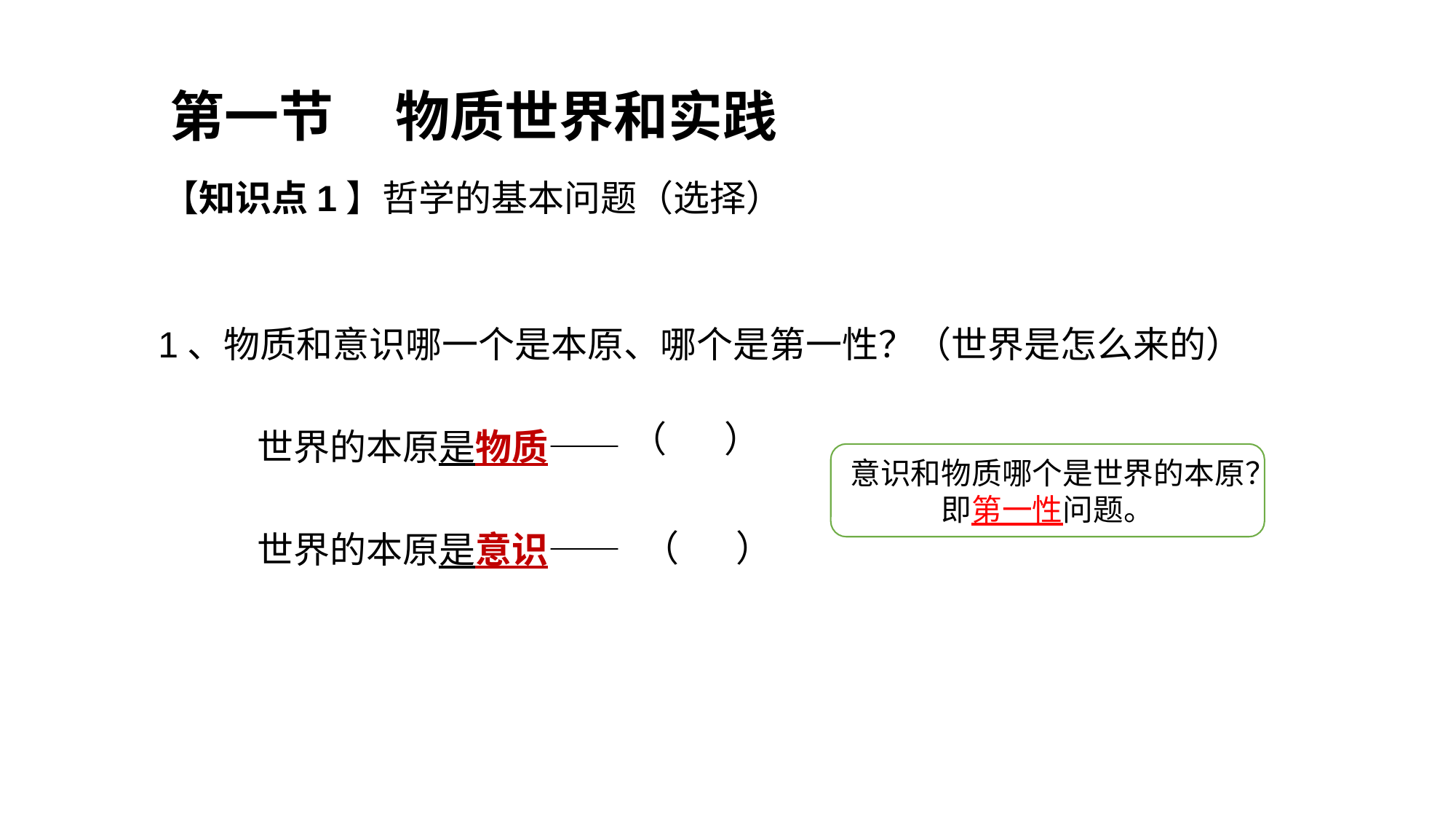

第一节     物质世界和实践

【知识点1】哲学的基本问题（选择）
1、物质和意识哪一个是本原、哪个是第一性？（世界是怎么来的）
           世界的本原是物质——
           世界的本原是意识——

（       ）
意识和物质哪个是世界的本原？
即第一性问题。
（       ）